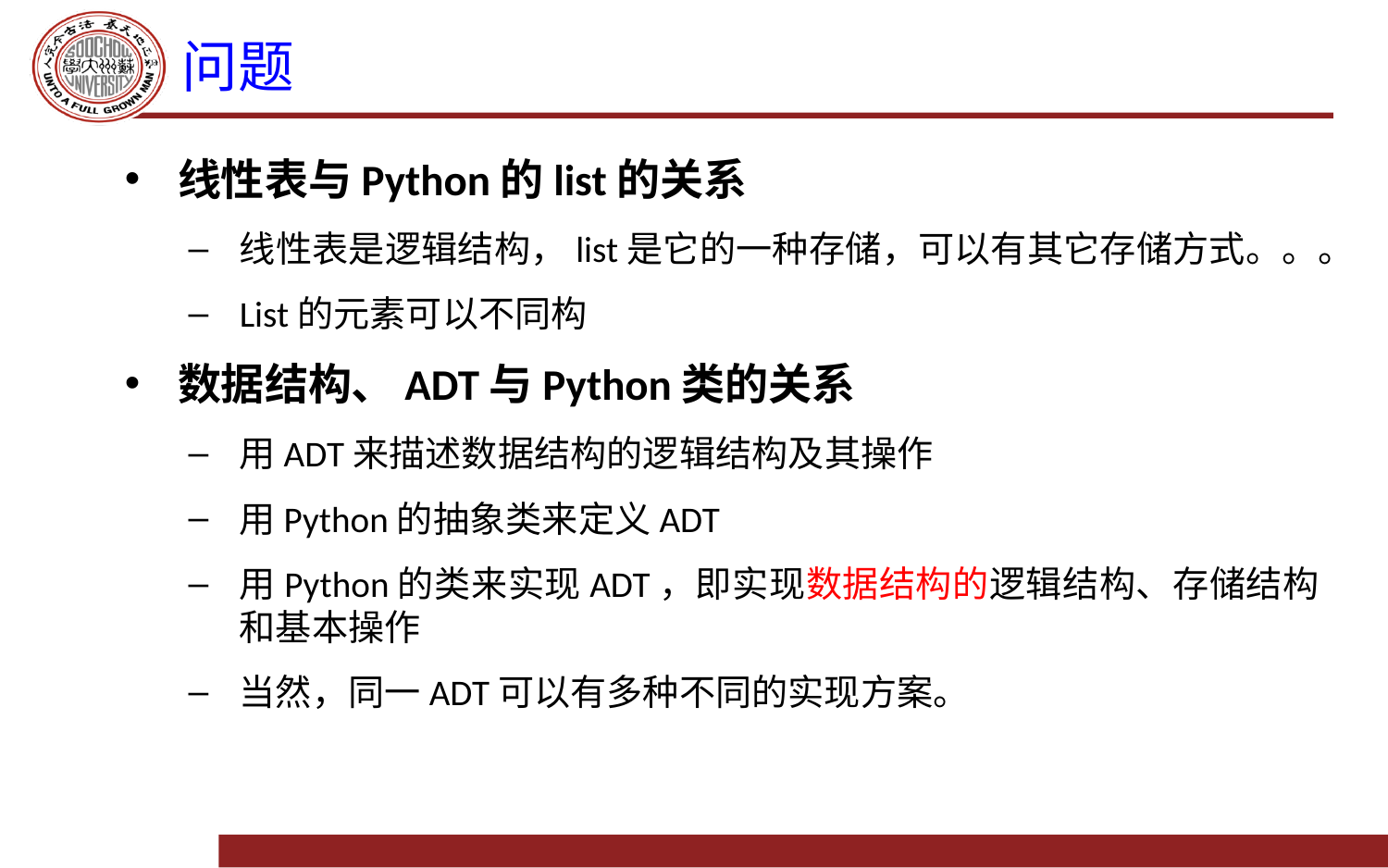

# 问题
线性表与Python的list的关系
线性表是逻辑结构，list是它的一种存储，可以有其它存储方式。。。
List的元素可以不同构
数据结构、ADT与Python类的关系
用ADT来描述数据结构的逻辑结构及其操作
用Python的抽象类来定义ADT
用Python的类来实现ADT，即实现数据结构的逻辑结构、存储结构和基本操作
当然，同一ADT可以有多种不同的实现方案。